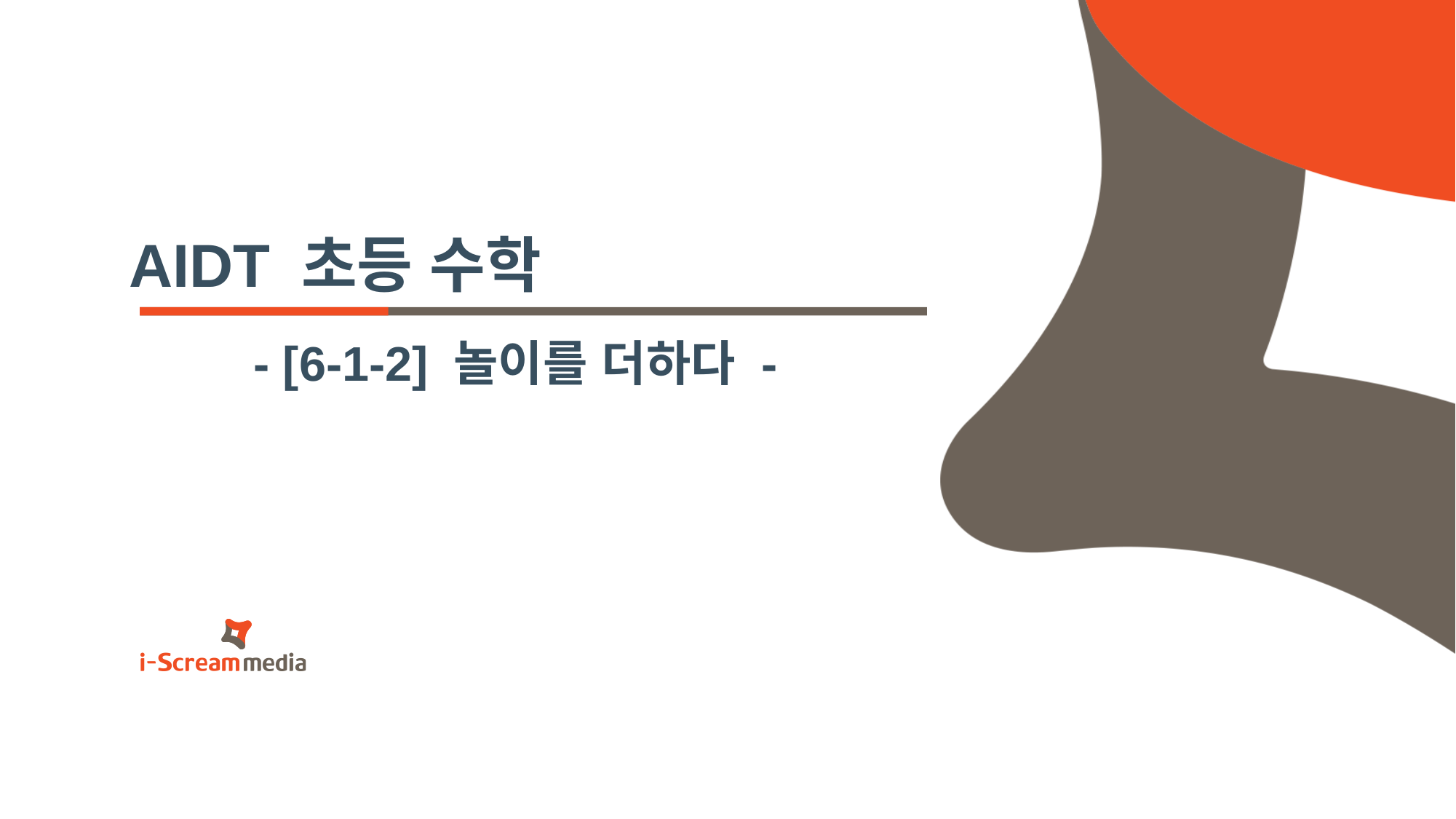

AIDT 초등 수학
 - [6-1-2] 놀이를 더하다 -